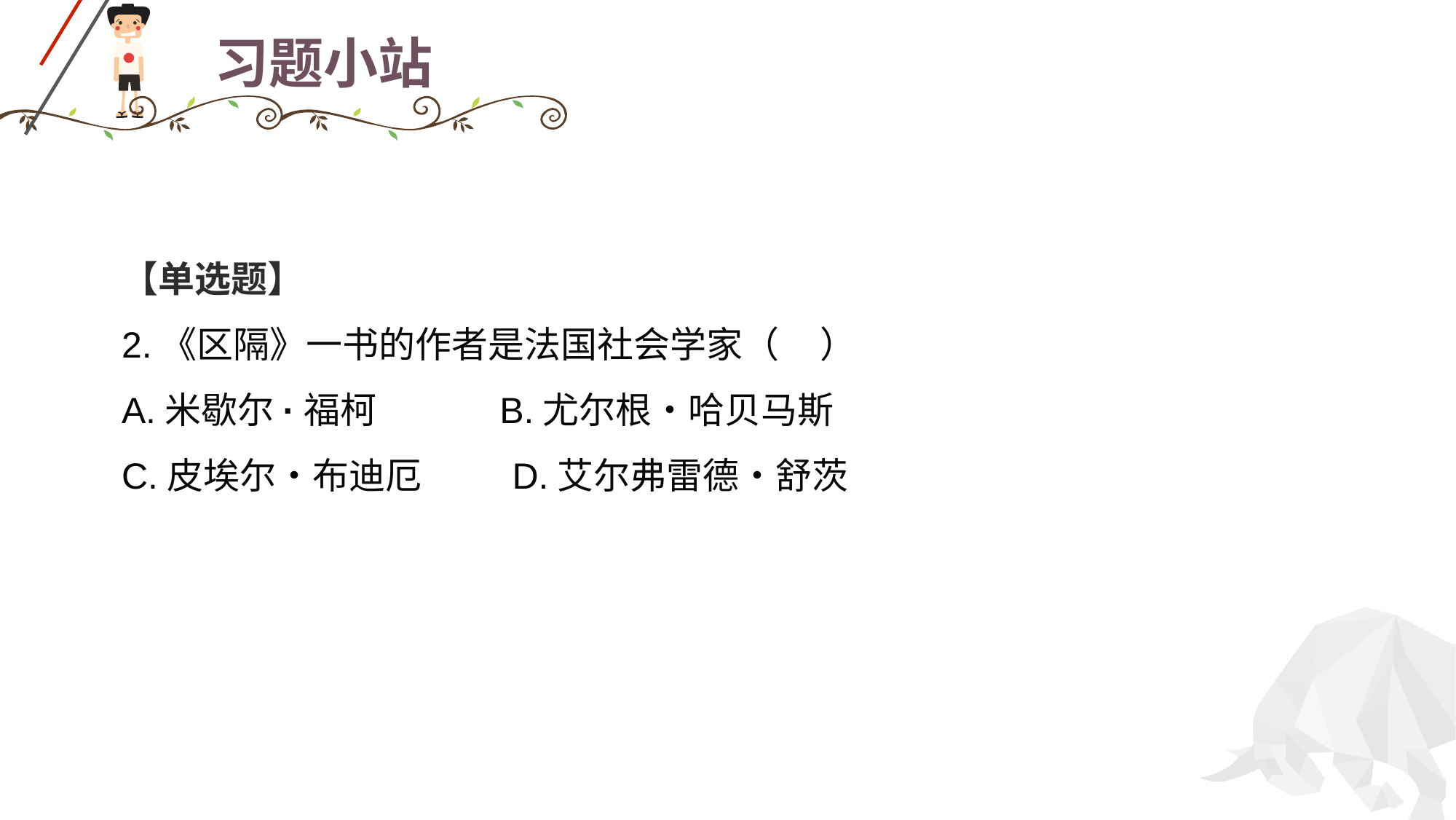

# 习题小站

【单选题】
2.《区隔》一书的作者是法国社会学家（     ）
A.米歇尔·福柯              B.尤尔根•哈贝马斯
C.皮埃尔•布迪厄          D.艾尔弗雷德•舒茨